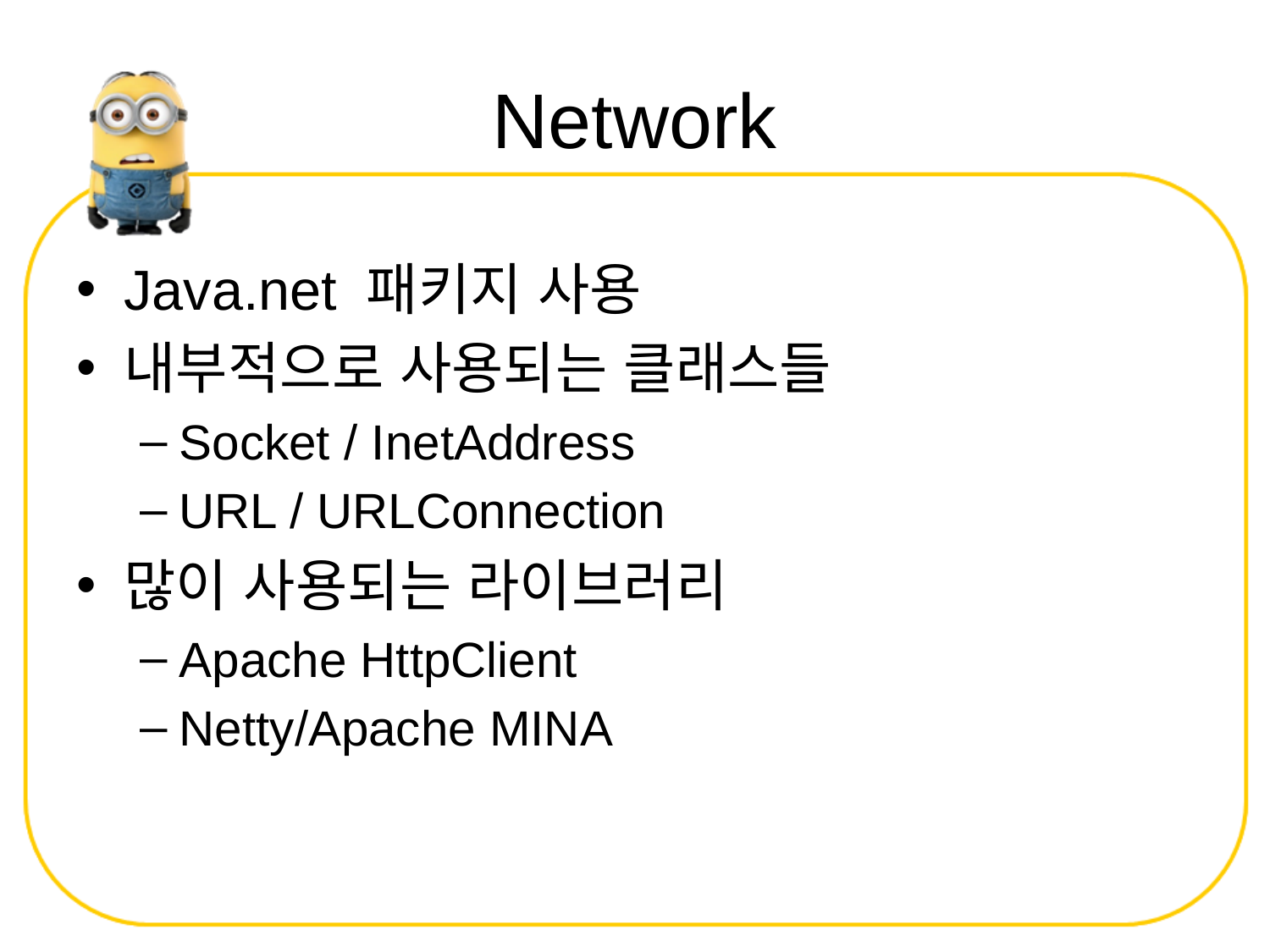

# Network
Java.net 패키지 사용
내부적으로 사용되는 클래스들
Socket / InetAddress
URL / URLConnection
많이 사용되는 라이브러리
Apache HttpClient
Netty/Apache MINA